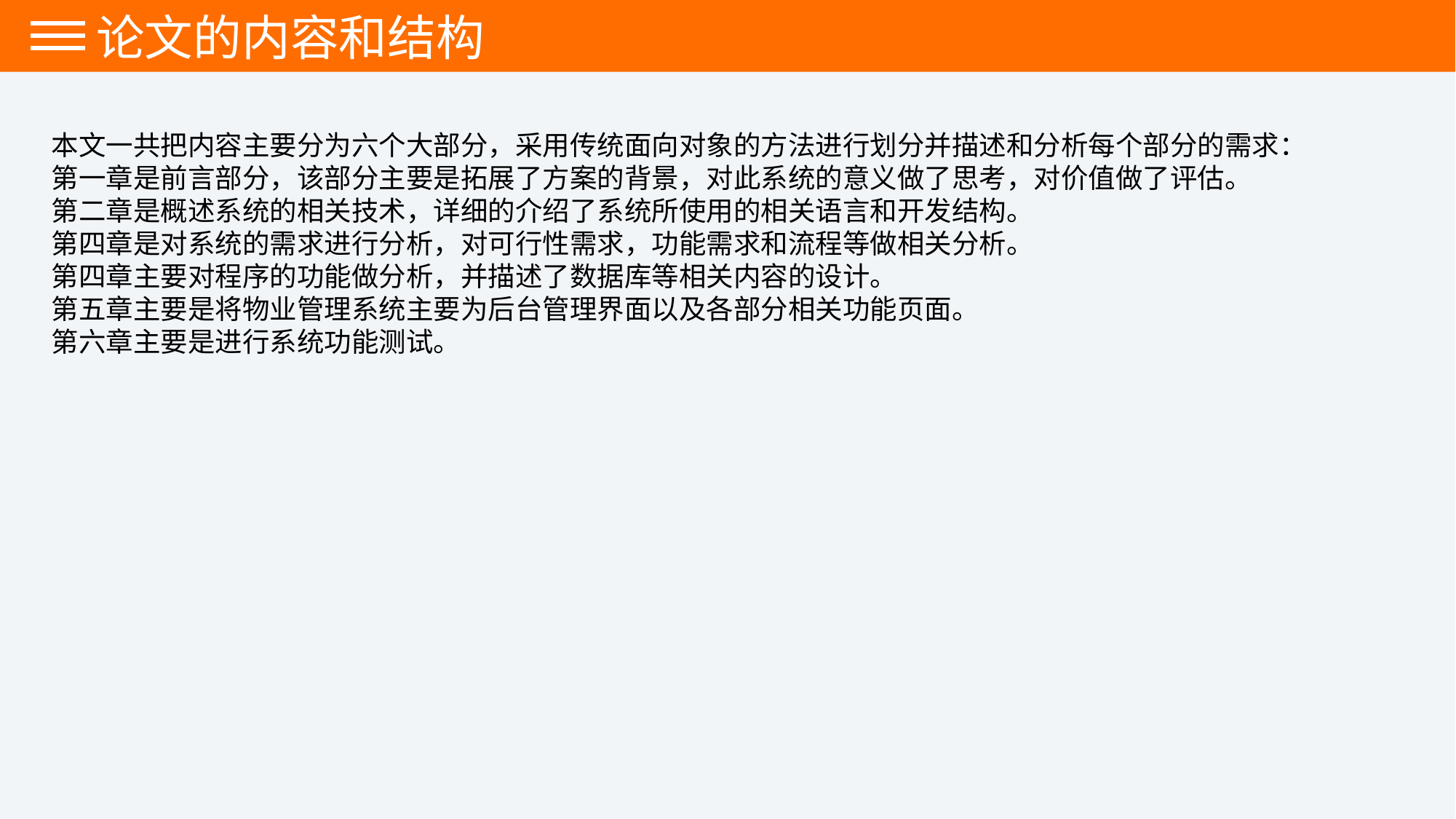

论文的内容和结构
本文一共把内容主要分为六个大部分，采用传统面向对象的方法进行划分并描述和分析每个部分的需求：
第一章是前言部分，该部分主要是拓展了方案的背景，对此系统的意义做了思考，对价值做了评估。
第二章是概述系统的相关技术，详细的介绍了系统所使用的相关语言和开发结构。
第四章是对系统的需求进行分析，对可行性需求，功能需求和流程等做相关分析。
第四章主要对程序的功能做分析，并描述了数据库等相关内容的设计。
第五章主要是将物业管理系统主要为后台管理界面以及各部分相关功能页面。
第六章主要是进行系统功能测试。